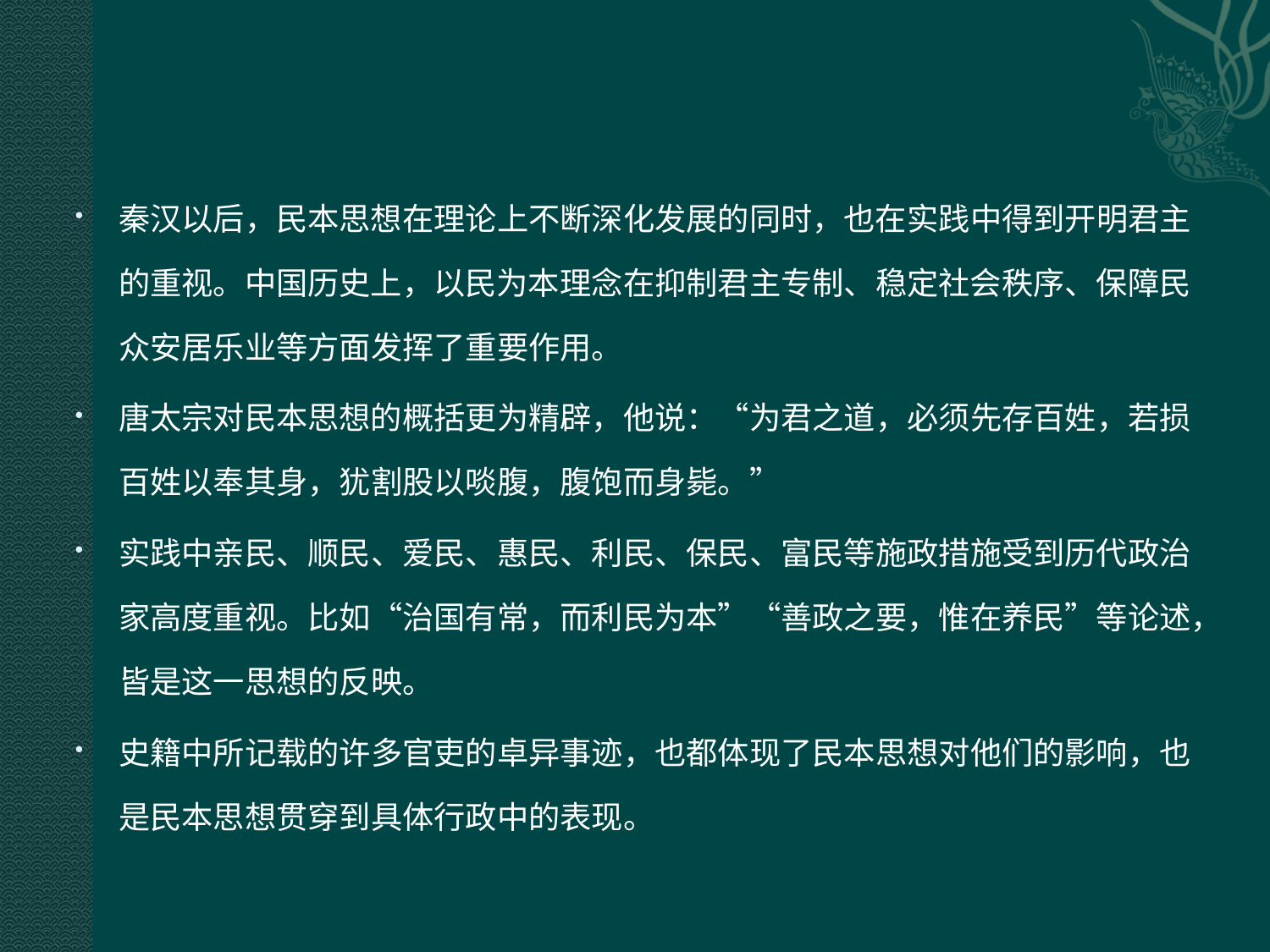

秦汉以后，民本思想在理论上不断深化发展的同时，也在实践中得到开明君主的重视。中国历史上，以民为本理念在抑制君主专制、稳定社会秩序、保障民众安居乐业等方面发挥了重要作用。
唐太宗对民本思想的概括更为精辟，他说：“为君之道，必须先存百姓，若损百姓以奉其身，犹割股以啖腹，腹饱而身毙。”
实践中亲民、顺民、爱民、惠民、利民、保民、富民等施政措施受到历代政治家高度重视。比如“治国有常，而利民为本”“善政之要，惟在养民”等论述，皆是这一思想的反映。
史籍中所记载的许多官吏的卓异事迹，也都体现了民本思想对他们的影响，也是民本思想贯穿到具体行政中的表现。